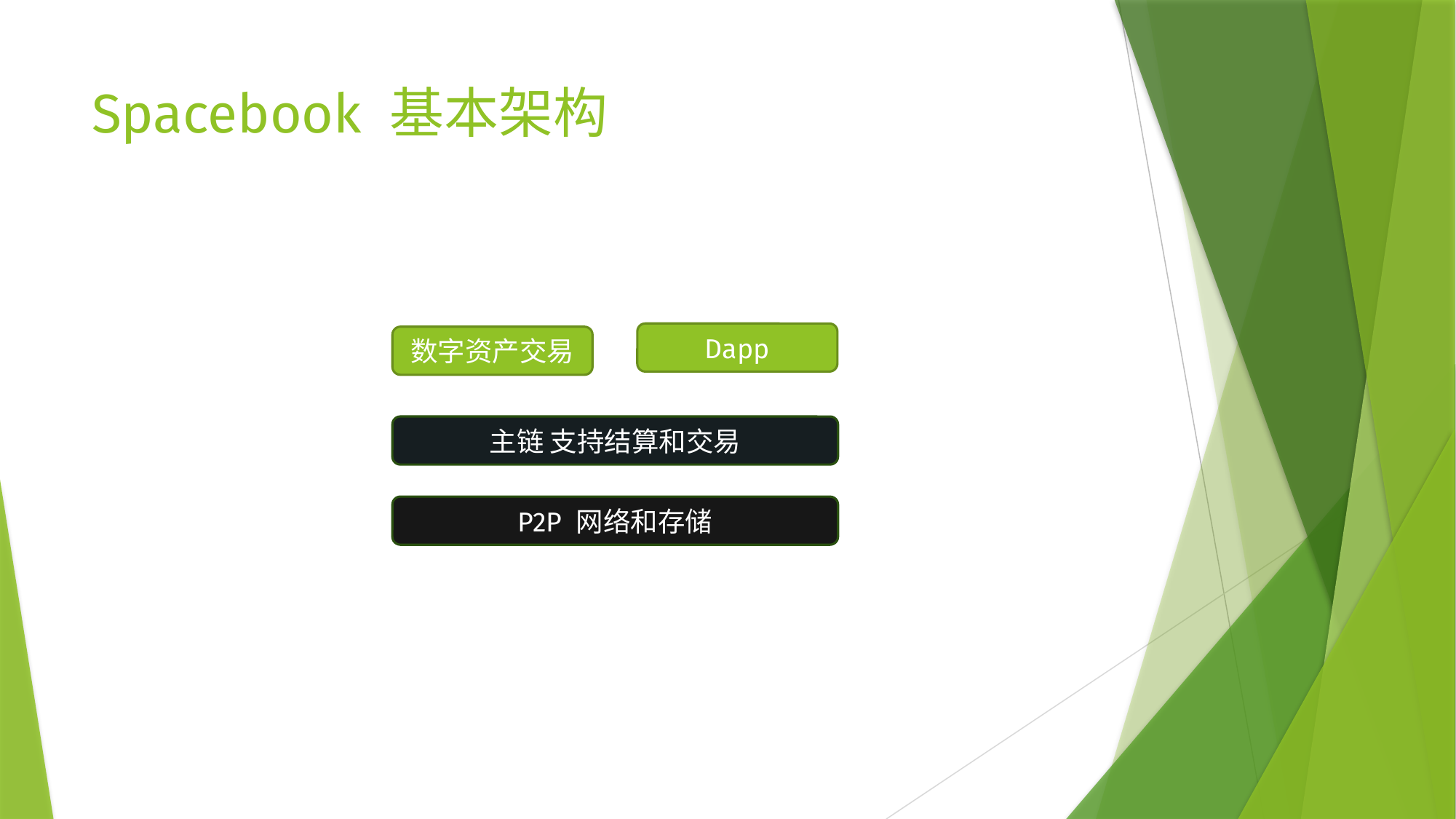

# Spacebook 基本架构

Dapp
数字资产交易
主链 支持结算和交易
P2P 网络和存储